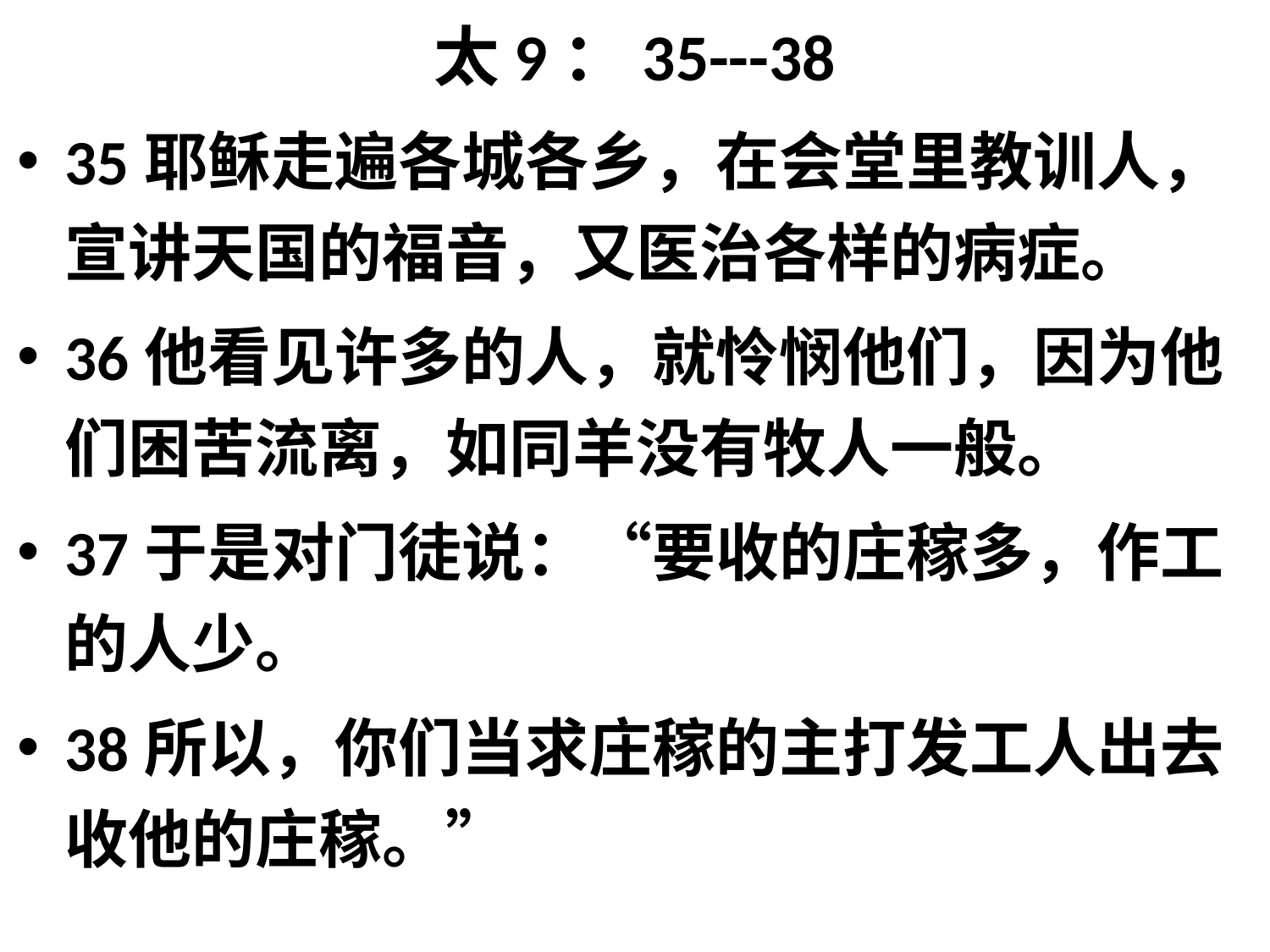

# 太9：35---38
35耶稣走遍各城各乡，在会堂里教训人，宣讲天国的福音，又医治各样的病症。
36他看见许多的人，就怜悯他们，因为他们困苦流离，如同羊没有牧人一般。
37于是对门徒说：“要收的庄稼多，作工的人少。
38所以，你们当求庄稼的主打发工人出去收他的庄稼。”